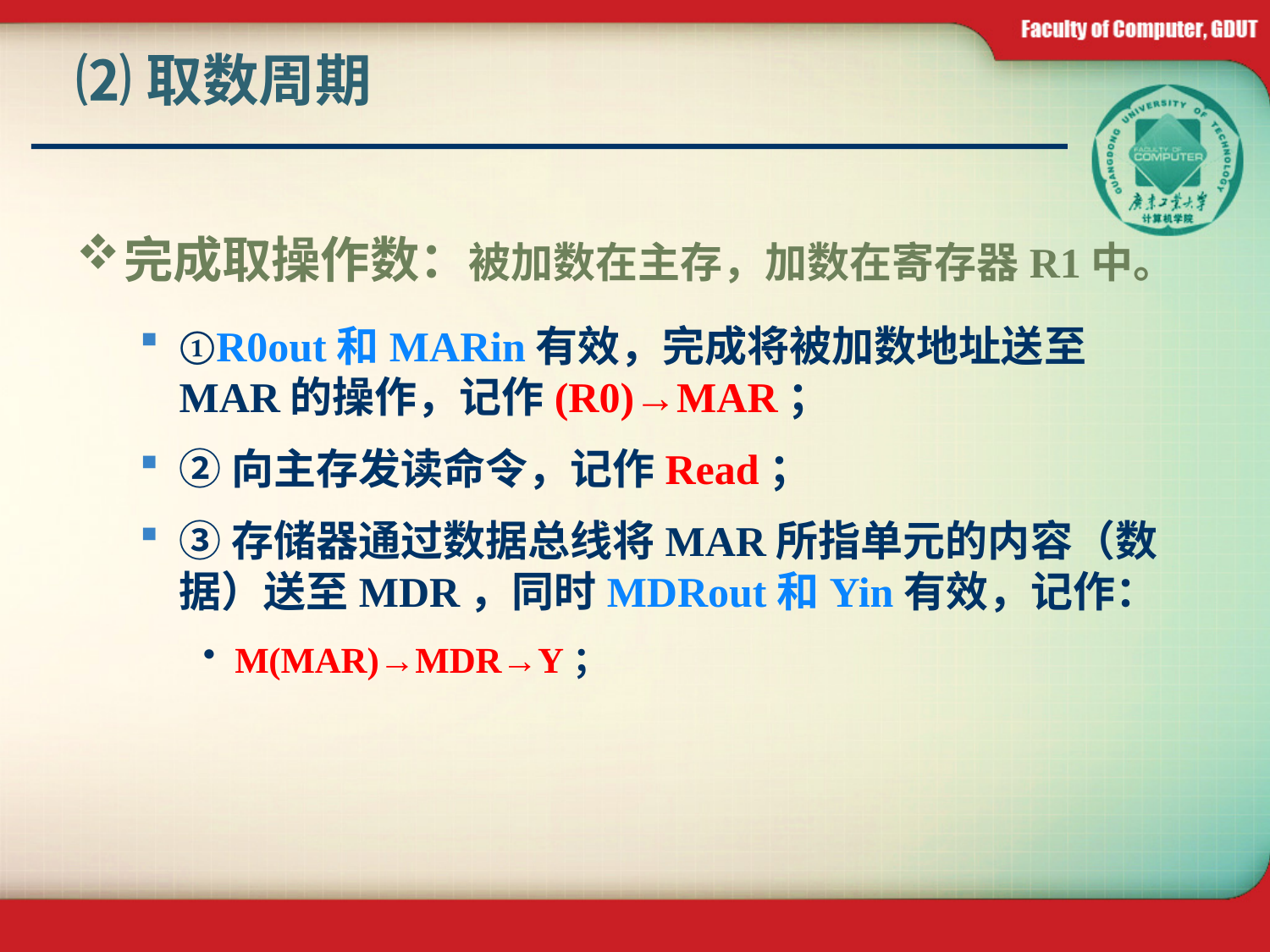

# ⑵取数周期
完成取操作数：被加数在主存，加数在寄存器R1中。
①R0out和MARin有效，完成将被加数地址送至MAR的操作，记作(R0)→MAR；
②向主存发读命令，记作Read；
③存储器通过数据总线将MAR所指单元的内容（数据）送至MDR，同时MDRout和Yin有效，记作：
M(MAR)→MDR→Y；